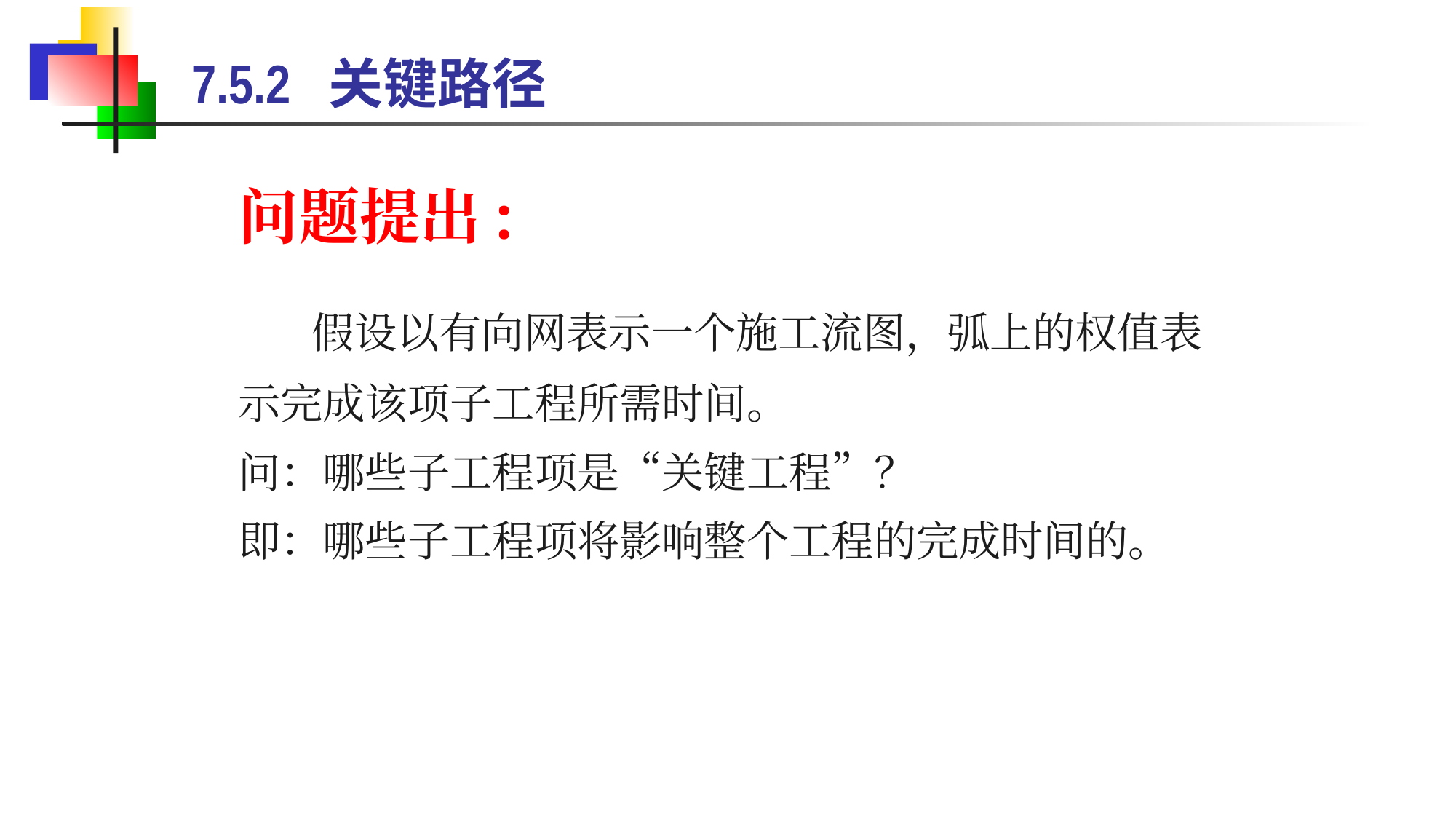

7.5.2  关键路径
问题提出:
     假设以有向网表示一个施工流图，弧上的权值表示完成该项子工程所需时间。
问：哪些子工程项是“关键工程”？
即：哪些子工程项将影响整个工程的完成时间的。